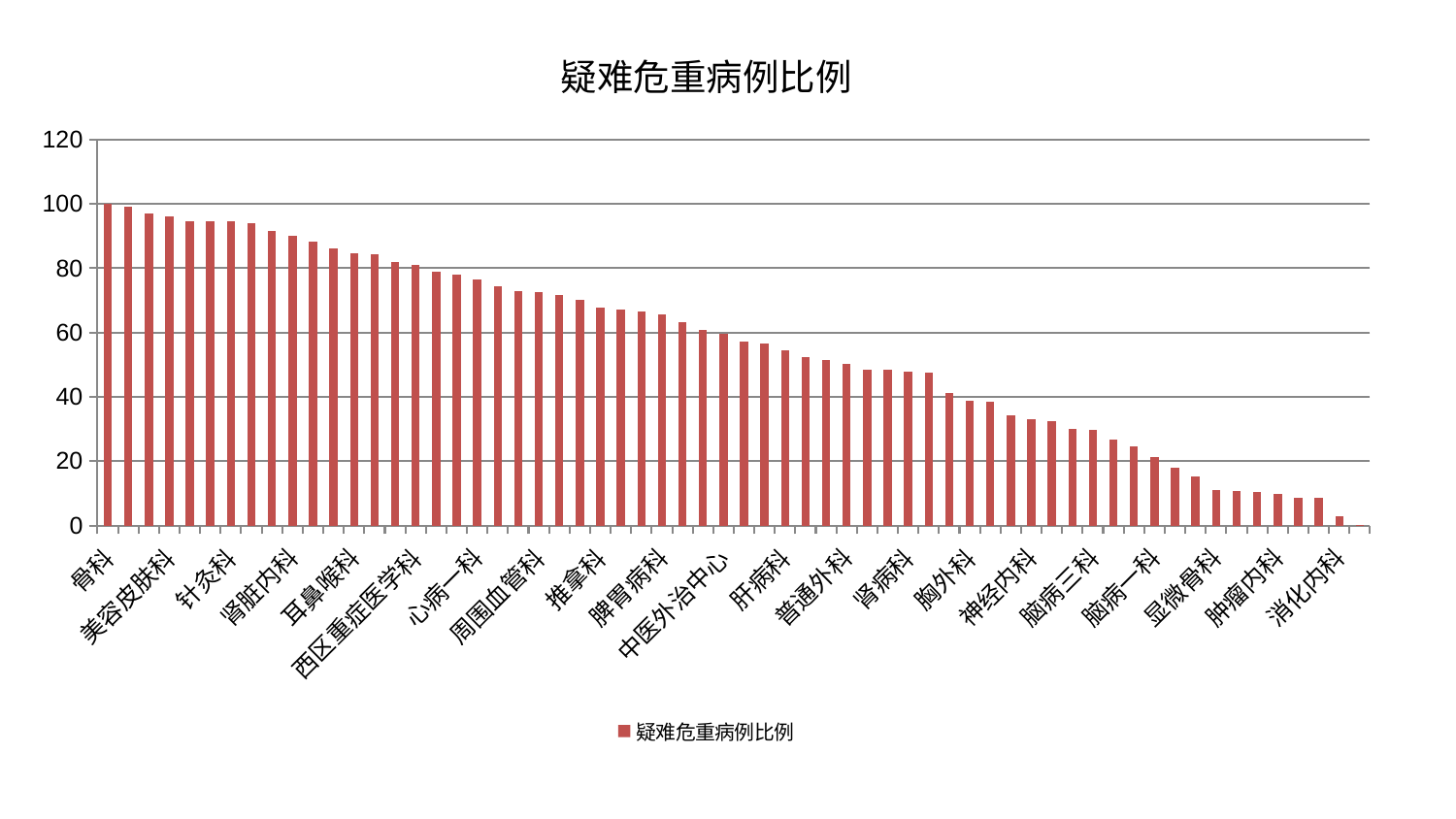

### Chart: 疑难危重病例比例

| Category | 疑难危重病例比例 |
|---|---|
| 骨科 | 100.0 |
| 心血管内科 | 99.16963985923823 |
| 关节骨科 | 96.92531966823516 |
| 美容皮肤科 | 96.23197055468886 |
| 肝胆外科 | 94.62739343172997 |
| 男科 | 94.61016704302615 |
| 针灸科 | 94.58699835620008 |
| 风湿病科 | 93.95491702517104 |
| 治未病中心 | 91.62886332809057 |
| 肾脏内科 | 90.16862581934436 |
| 创伤骨科 | 88.20381305336201 |
| 微创骨科 | 86.1410319473665 |
| 耳鼻喉科 | 84.77142790403074 |
| 妇科 | 84.47103139611876 |
| 乳腺甲状腺外科 | 81.97477834004125 |
| 西区重症医学科 | 81.05227444183618 |
| 妇科妇二科合并 | 78.94411298018255 |
| 内分泌科 | 78.07662785829963 |
| 心病一科 | 76.61074731593999 |
| 脊柱骨科 | 74.38429376800069 |
| 脑病二科 | 72.8124187163001 |
| 周围血管科 | 72.64677070963532 |
| 妇二科 | 71.57579333247224 |
| 产科 | 70.32860875837143 |
| 推拿科 | 67.71943219177645 |
| 身心医学科 | 67.19331105555193 |
| 老年医学科 | 66.58399421866245 |
| 脾胃病科 | 65.68466414481628 |
| 重症医学科 | 63.19626915237817 |
| 小儿推拿科 | 60.89354608312795 |
| 中医外治中心 | 59.57805295103691 |
| 泌尿外科 | 57.32089104827961 |
| 医院 | 56.55092740399836 |
| 肝病科 | 54.45459169769618 |
| 肛肠科 | 52.24909750032845 |
| 心病三科 | 51.33687629986364 |
| 普通外科 | 50.256979847018684 |
| 神经外科 | 48.44510466833314 |
| 儿科 | 48.424515571828664 |
| 肾病科 | 47.91391157925494 |
| 康复科 | 47.55484186048595 |
| 口腔科 | 41.25136921609799 |
| 胸外科 | 38.81465056929879 |
| 皮肤科 | 38.48325217170893 |
| 东区肾病科 | 34.25044619528129 |
| 神经内科 | 33.02763708159543 |
| 小儿骨科 | 32.475480642001834 |
| 东区重症医学科 | 30.09566603001511 |
| 脑病三科 | 29.64751422055808 |
| 眼科 | 26.835634436467213 |
| 呼吸内科 | 24.572740397719254 |
| 脑病一科 | 21.131374162083414 |
| 心病二科 | 17.842272388571672 |
| 脾胃科消化科合并 | 15.285778649621745 |
| 显微骨科 | 11.071225417890874 |
| 中医经典科 | 10.630389468082345 |
| 综合内科 | 10.284946547665191 |
| 肿瘤内科 | 9.823986851397741 |
| 运动损伤骨科 | 8.68416559800595 |
| 血液科 | 8.60882374771792 |
| 消化内科 | 3.0040772524799872 |
| 心病四科 | 0.01529717488633144 |
234